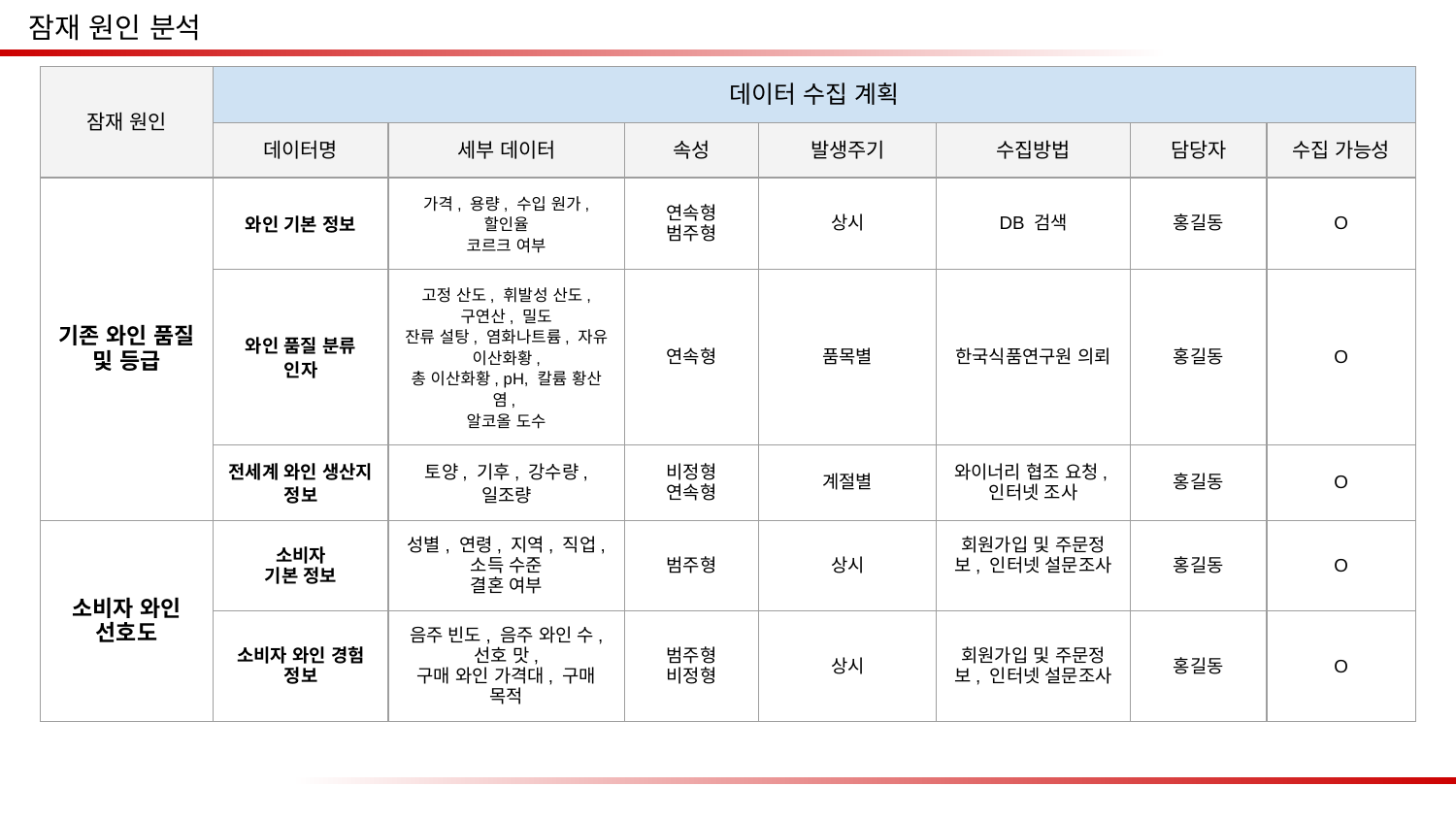

잠재 원인 분석

| 잠재 원인 | 데이터 수집 계획 |  |  |  |  |  |  |
| --- | --- | --- | --- | --- | --- | --- | --- |
|  | 데이터명 | 세부 데이터 | 속성 | 발생주기 | 수집방법 | 담당자 | 수집 가능성 |
| 기존 와인 품질 및 등급 | 와인 기본 정보 | 가격, 용량, 수입 원가, 할인율 코르크 여부 | 연속형 범주형 | 상시 | DB 검색 | 홍길동 | O |
|  | 와인 품질 분류 인자 | 고정 산도, 휘발성 산도, 구연산, 밀도 잔류 설탕, 염화나트륨, 자유 이산화황, 총 이산화황, pH, 칼륨 황산염, 알코올 도수 | 연속형 | 품목별 | 한국식품연구원 의뢰 | 홍길동 | O |
|  | 전세계 와인 생산지 정보 | 토양, 기후, 강수량, 일조량 | 비정형 연속형 | 계절별 | 와이너리 협조 요청, 인터넷 조사 | 홍길동 | O |
| 소비자 와인 선호도 | 소비자 기본 정보 | 성별, 연령, 지역, 직업, 소득 수준 결혼 여부 | 범주형 | 상시 | 회원가입 및 주문정보, 인터넷 설문조사 | 홍길동 | O |
|  | 소비자 와인 경험 정보 | 음주 빈도, 음주 와인 수, 선호 맛, 구매 와인 가격대, 구매 목적 | 범주형 비정형 | 상시 | 회원가입 및 주문정보, 인터넷 설문조사 | 홍길동 | O |